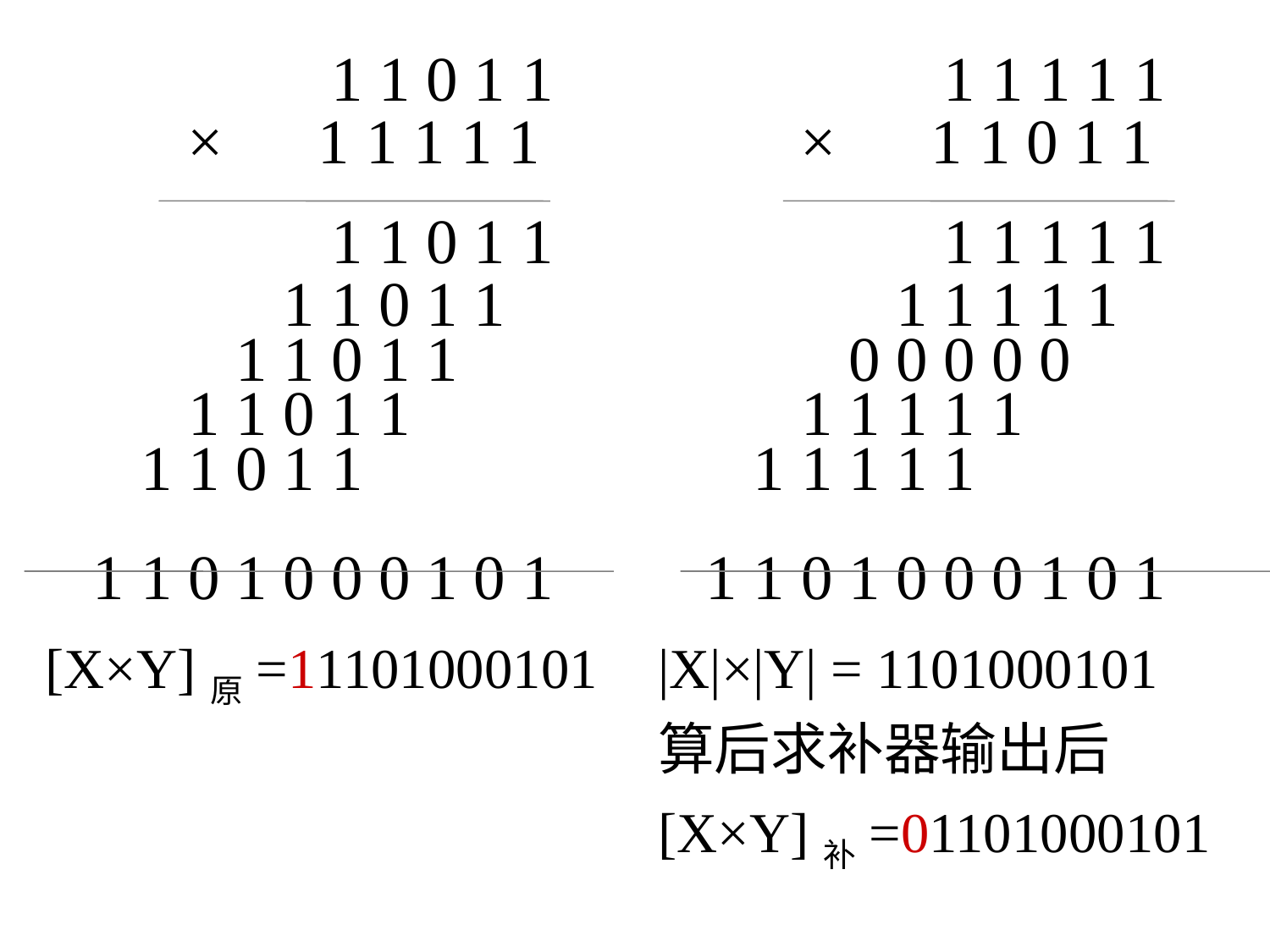

1 1 0 1 1
　　×      1 1 1 1 1
                  1 1 0 1 1
               1 1 0 1 1
            1 1 0 1 1
         1 1 0 1 1
      1 1 0 1 1

   1 1 0 1 0 0 0 1 0 1
[X×Y]原=11101000101
                  1 1 1 1 1
　　×      1 1 0 1 1
                  1 1 1 1 1
               1 1 1 1 1
            0 0 0 0 0
         1 1 1 1 1
      1 1 1 1 1

   1 1 0 1 0 0 0 1 0 1
|X|×|Y| = 1101000101
算后求补器输出后     [X×Y]补=01101000101